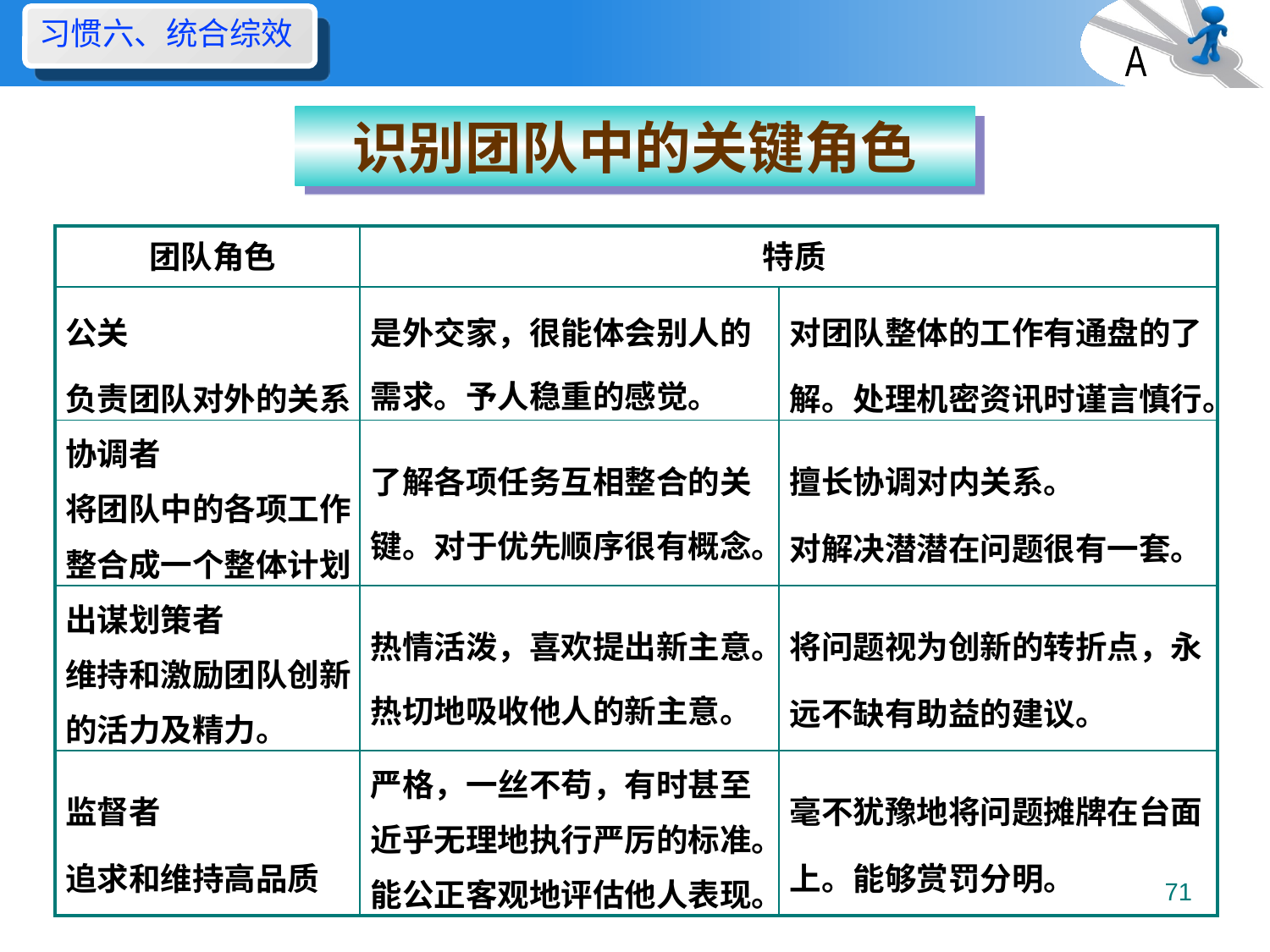

习惯六、统合综效
A
# 识别团队中的关键角色
| 团队角色 | 特质 |  |
| --- | --- | --- |
| 公关 负责团队对外的关系 | 是外交家，很能体会别人的需求。予人稳重的感觉。 | 对团队整体的工作有通盘的了解。处理机密资讯时谨言慎行。 |
| 协调者 将团队中的各项工作 整合成一个整体计划 | 了解各项任务互相整合的关键。对于优先顺序很有概念。 | 擅长协调对内关系。 对解决潜潜在问题很有一套。 |
| 出谋划策者 维持和激励团队创新 的活力及精力。 | 热情活泼，喜欢提出新主意。 热切地吸收他人的新主意。 | 将问题视为创新的转折点，永远不缺有助益的建议。 |
| 监督者 追求和维持高品质 | 严格，一丝不苟，有时甚至近乎无理地执行严厉的标准。能公正客观地评估他人表现。 | 毫不犹豫地将问题摊牌在台面上。能够赏罚分明。 |
71